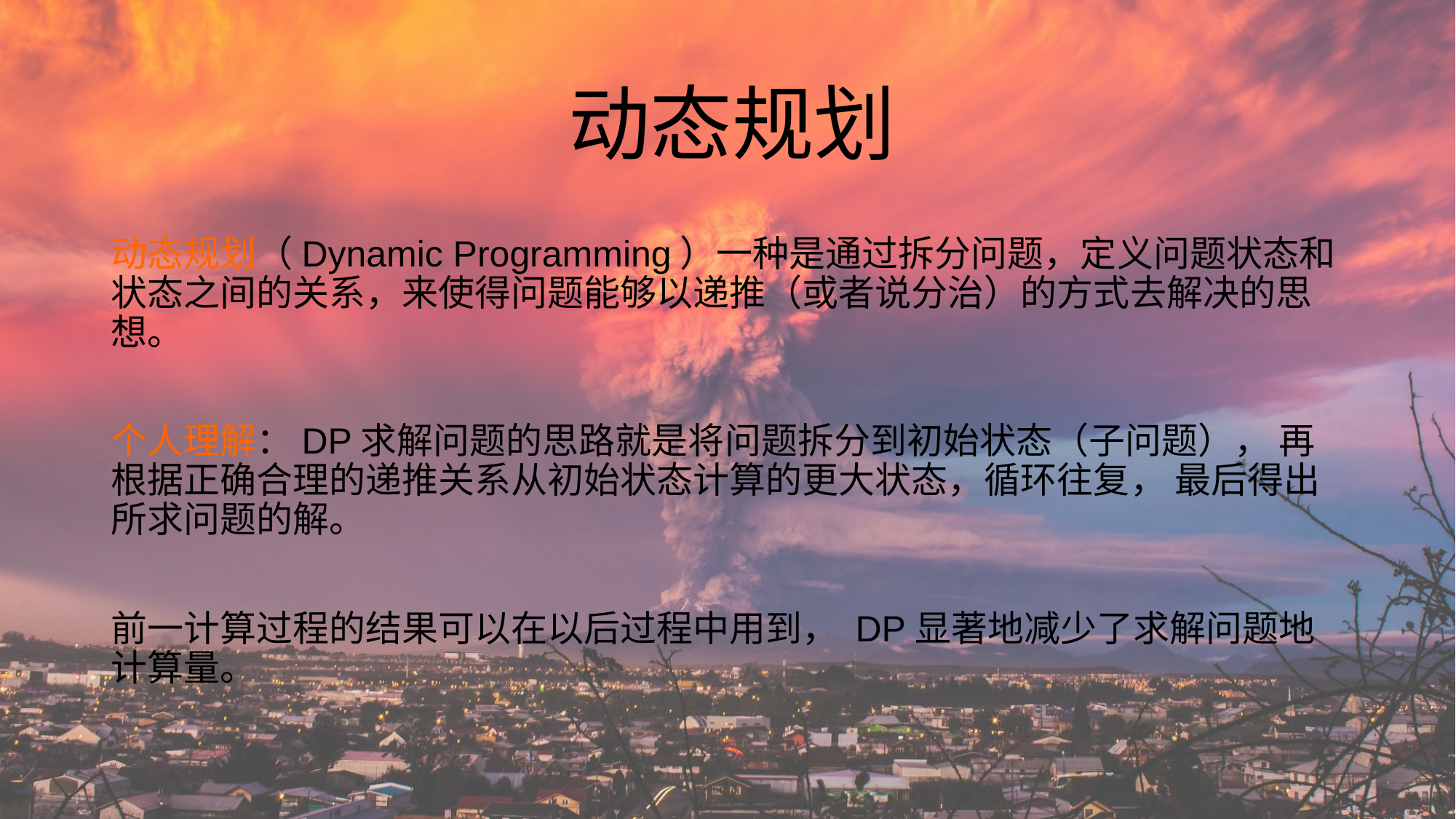

# 动态规划
动态规划（Dynamic Programming）一种是通过拆分问题，定义问题状态和状态之间的关系，来使得问题能够以递推（或者说分治）的方式去解决的思想。

个人理解：DP求解问题的思路就是将问题拆分到初始状态（子问题）， 再根据正确合理的递推关系从初始状态计算的更大状态，循环往复， 最后得出所求问题的解。

前一计算过程的结果可以在以后过程中用到， DP显著地减少了求解问题地计算量。